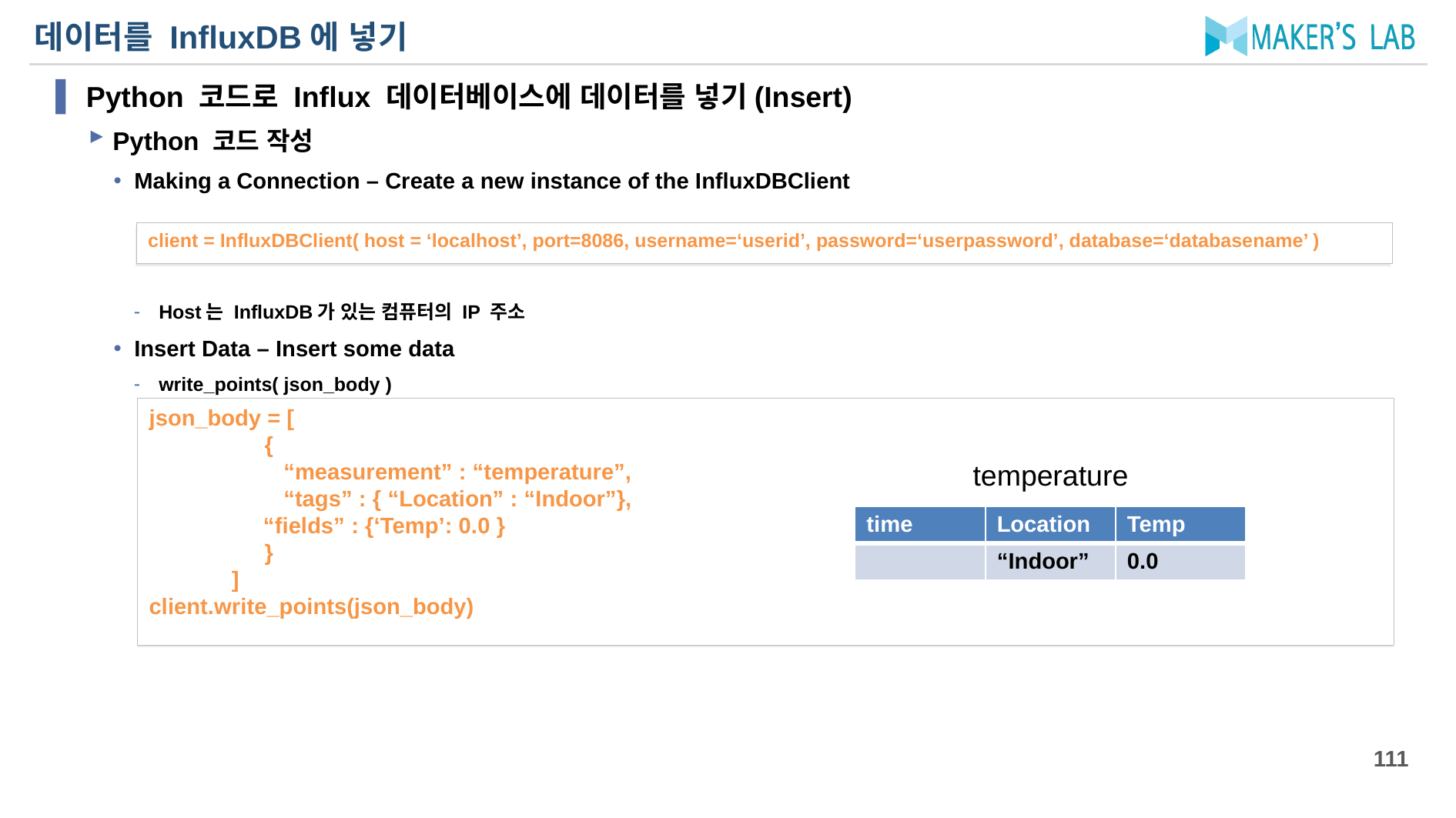

# 데이터를 InfluxDB에 넣기
Python 코드로 Influx 데이터베이스에 데이터를 넣기(Insert)
Python 코드 작성
Making a Connection – Create a new instance of the InfluxDBClient

Host는 InfluxDB가 있는 컴퓨터의 IP 주소
Insert Data – Insert some data
write_points( json_body )

client = InfluxDBClient( host = ‘localhost’, port=8086, username=‘userid’, password=‘userpassword’, database=‘databasename’ )
json_body = [
	{
	   “measurement” : “temperature”,
	   “tags” : { “Location” : “Indoor”},
                  “fields” : {‘Temp’: 0.0 }
	}
             ]
client.write_points(json_body)
temperature
| time | Location | Temp |
| --- | --- | --- |
|  | “Indoor” | 0.0 |
111